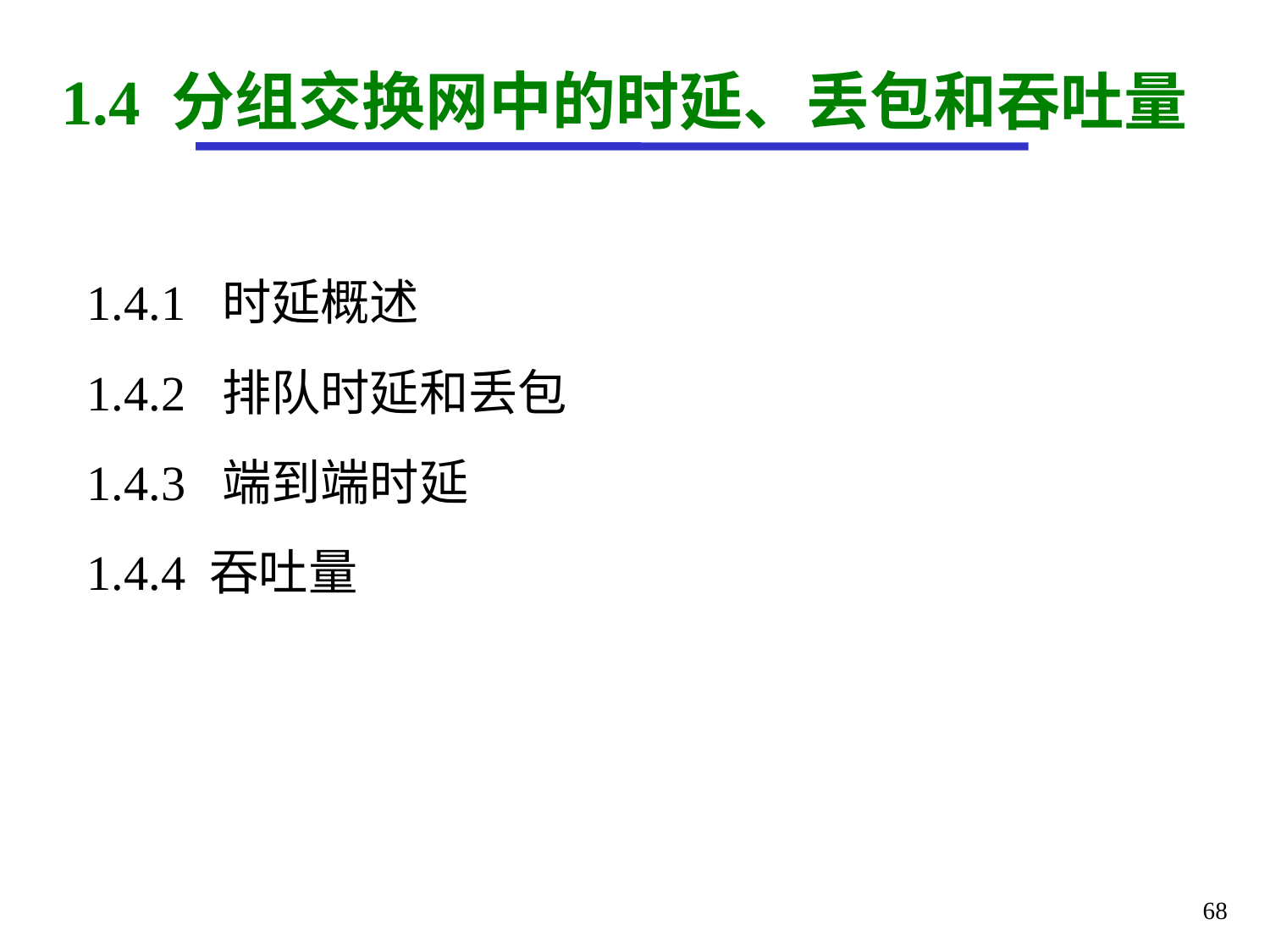

# 1.4 分组交换网中的时延、丢包和吞吐量
1.4.1  时延概述
1.4.2  排队时延和丢包
1.4.3  端到端时延
1.4.4 吞吐量
68